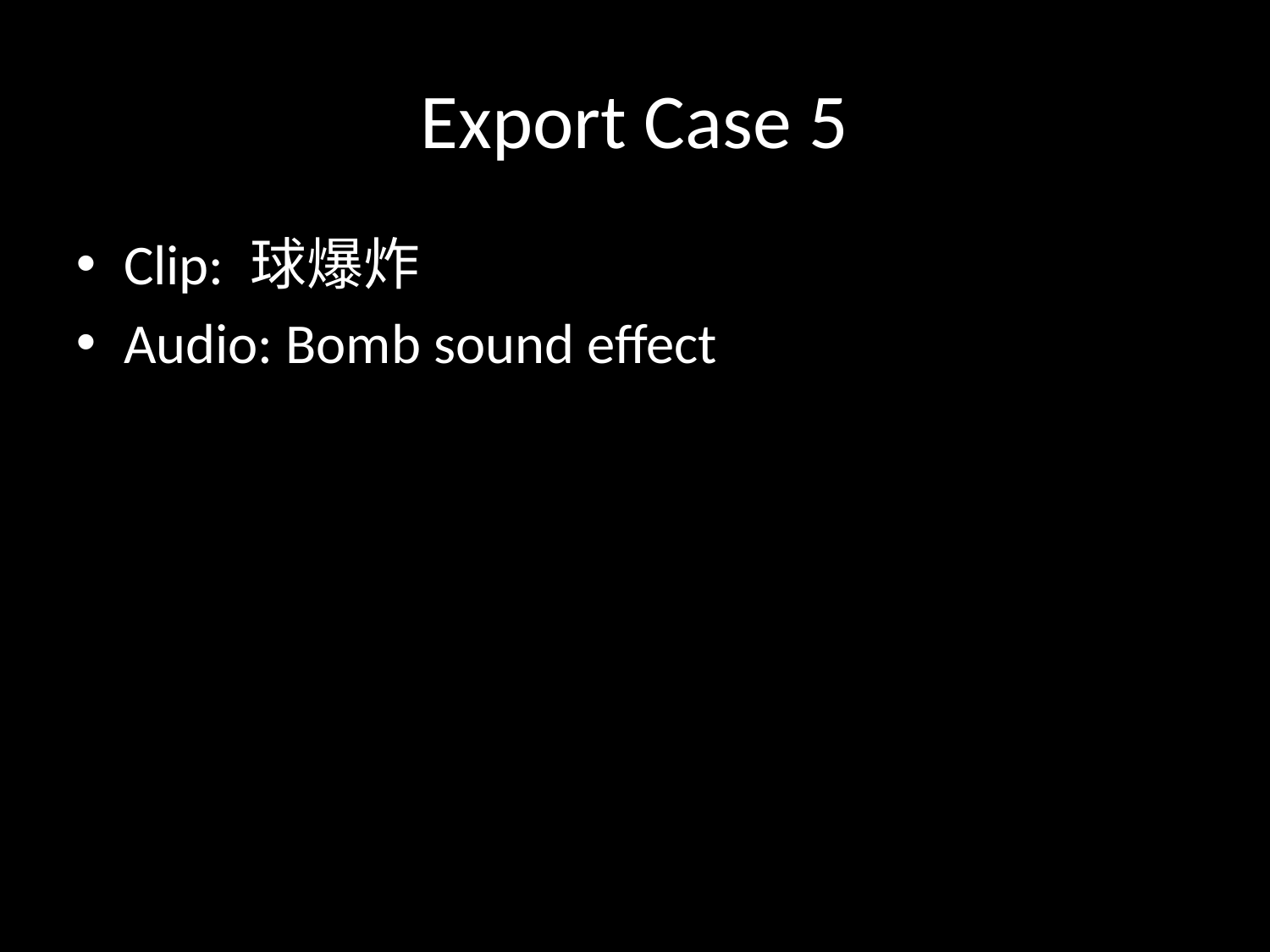

Export Case 5
Clip: 球爆炸
Audio: Bomb sound effect